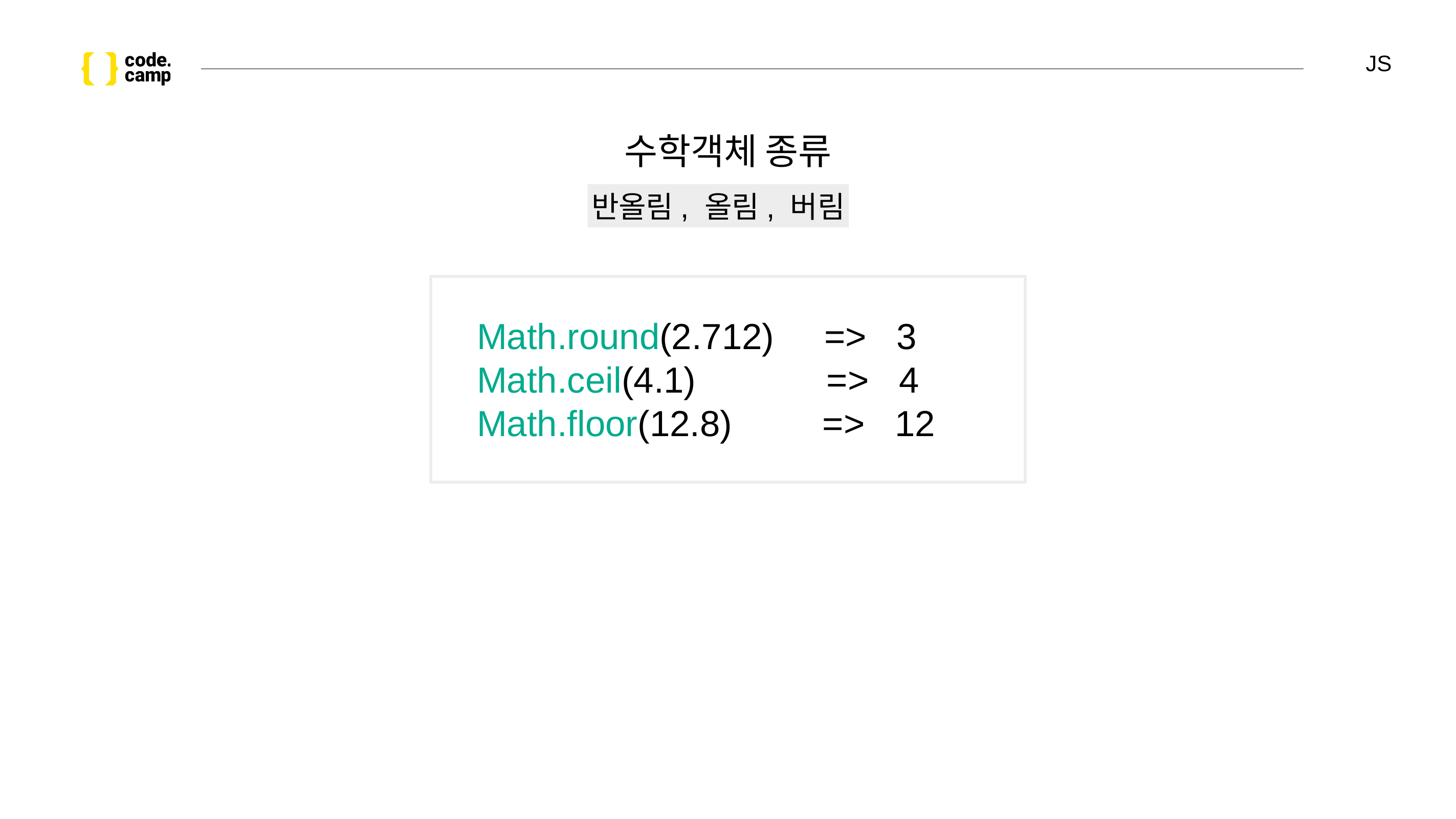

# JS

수학객체 종류
반올림, 올림, 버림

Math.round(2.712)     =>   3
Math.ceil(4.1)             =>   4
Math.floor(12.8)         =>   12